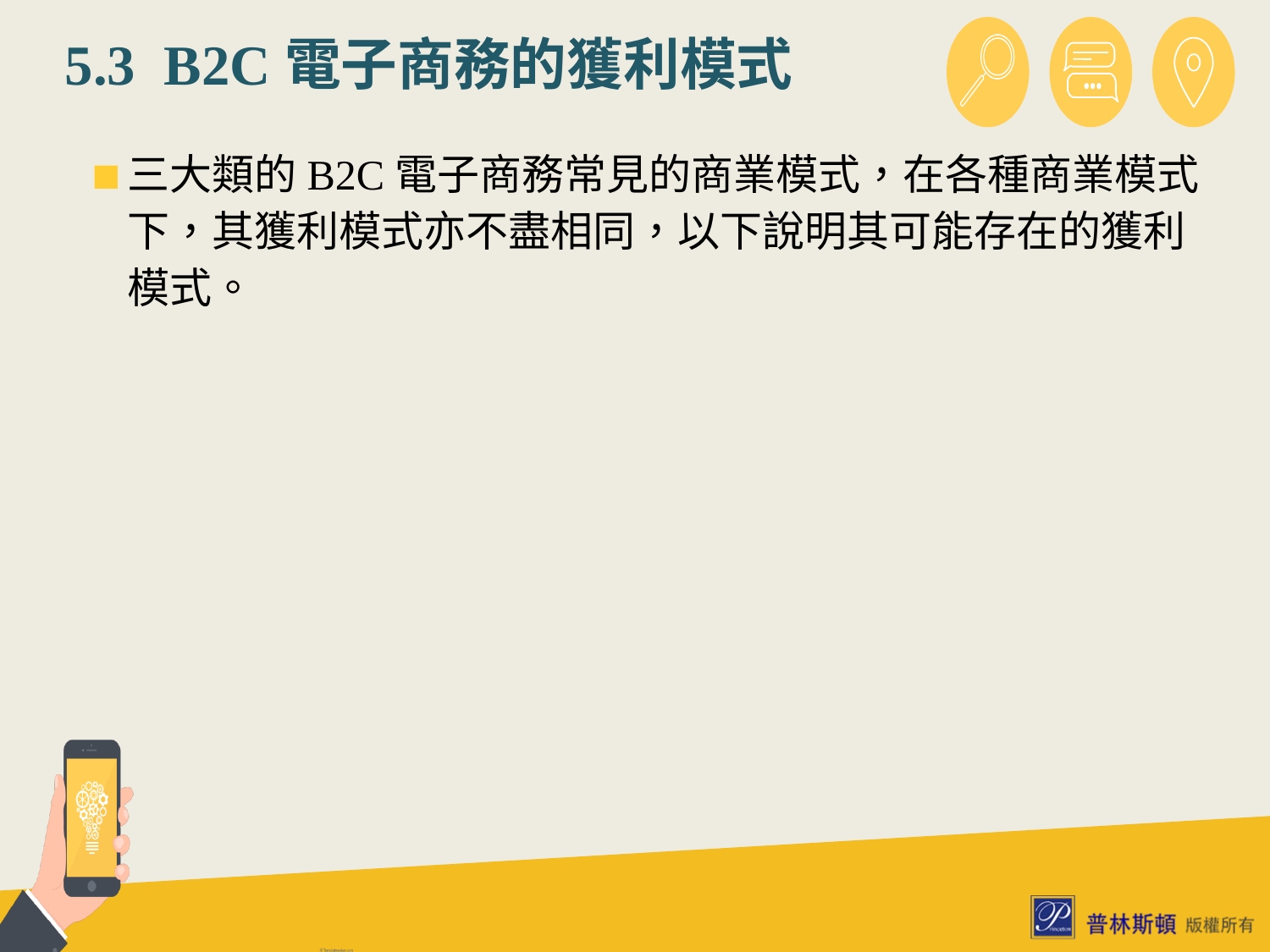

# 5.3  B2C電子商務的獲利模式
三大類的B2C電子商務常見的商業模式，在各種商業模式下，其獲利模式亦不盡相同，以下說明其可能存在的獲利模式。